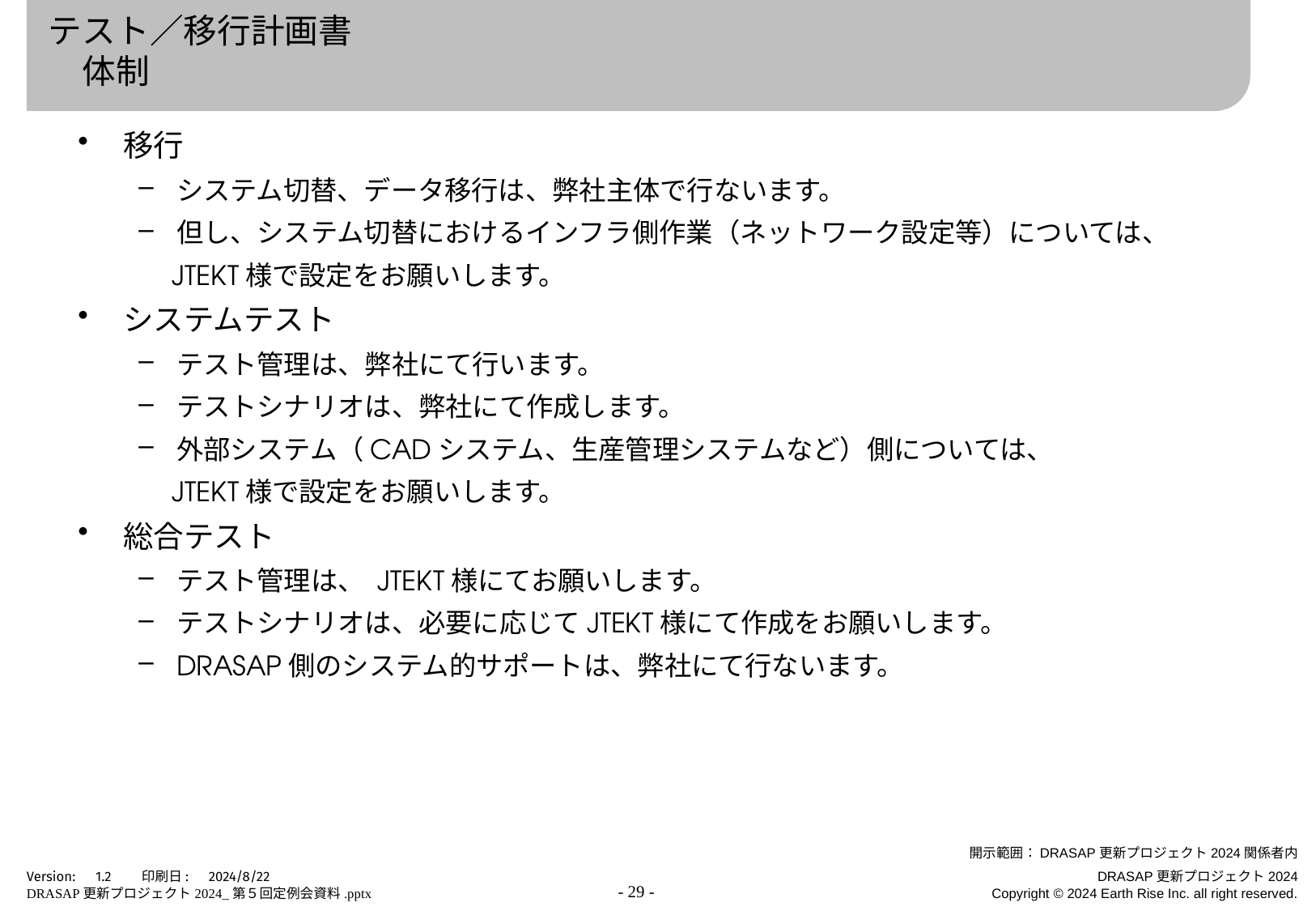

# テスト／移行計画書 　体制
移行
システム切替、データ移行は、弊社主体で行ないます。
但し、システム切替におけるインフラ側作業（ネットワーク設定等）については、
　JTEKT様で設定をお願いします。
システムテスト
テスト管理は、弊社にて行います。
テストシナリオは、弊社にて作成します。
外部システム（CADシステム、生産管理システムなど）側については、
　JTEKT様で設定をお願いします。
総合テスト
テスト管理は、 JTEKT様にてお願いします。
テストシナリオは、必要に応じてJTEKT様にて作成をお願いします。
DRASAP側のシステム的サポートは、弊社にて行ないます。